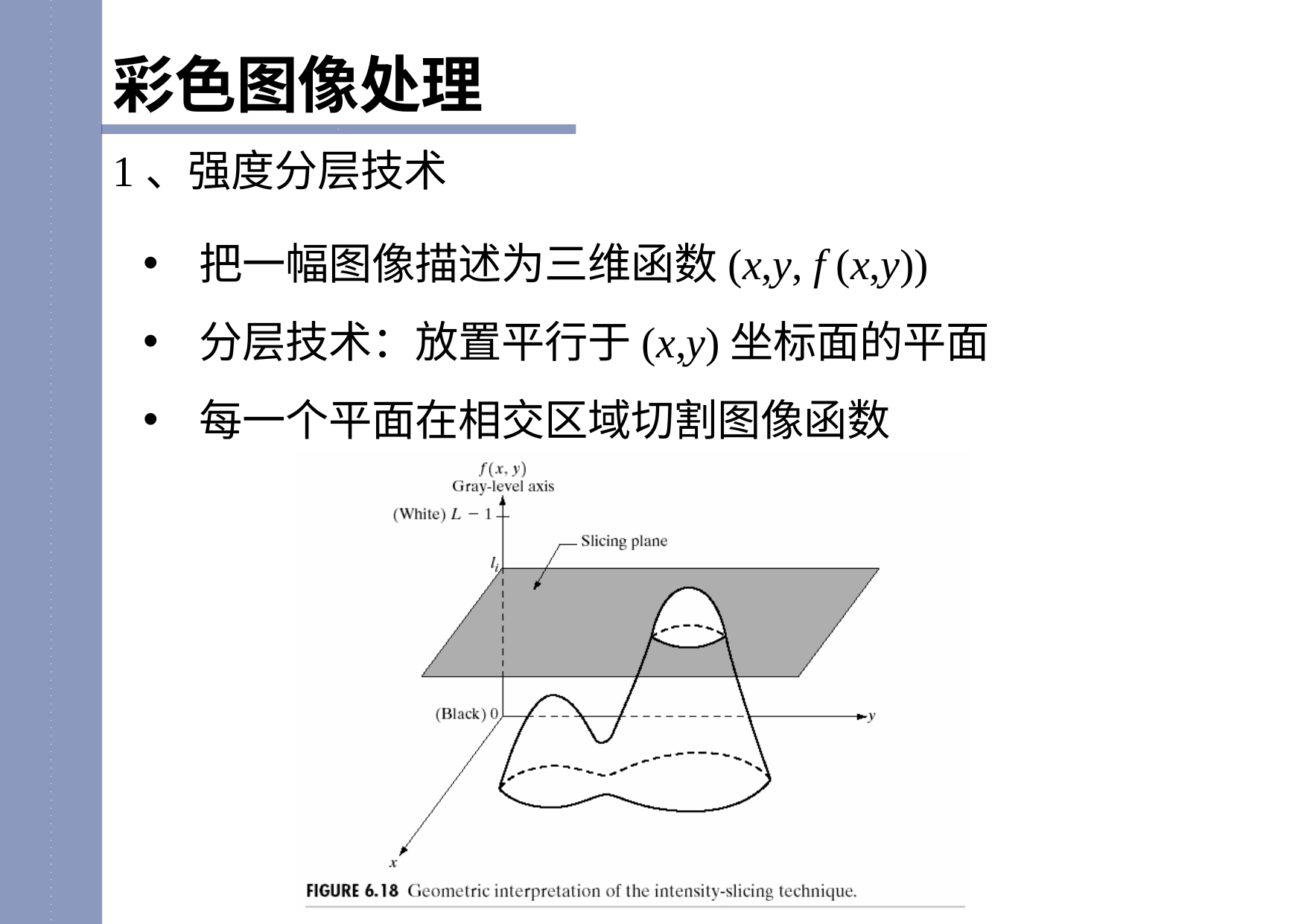

彩色图像处理
1、强度分层技术
把一幅图像描述为三维函数(x,y, f (x,y))
分层技术：放置平行于(x,y)坐标面的平面
每一个平面在相交区域切割图像函数